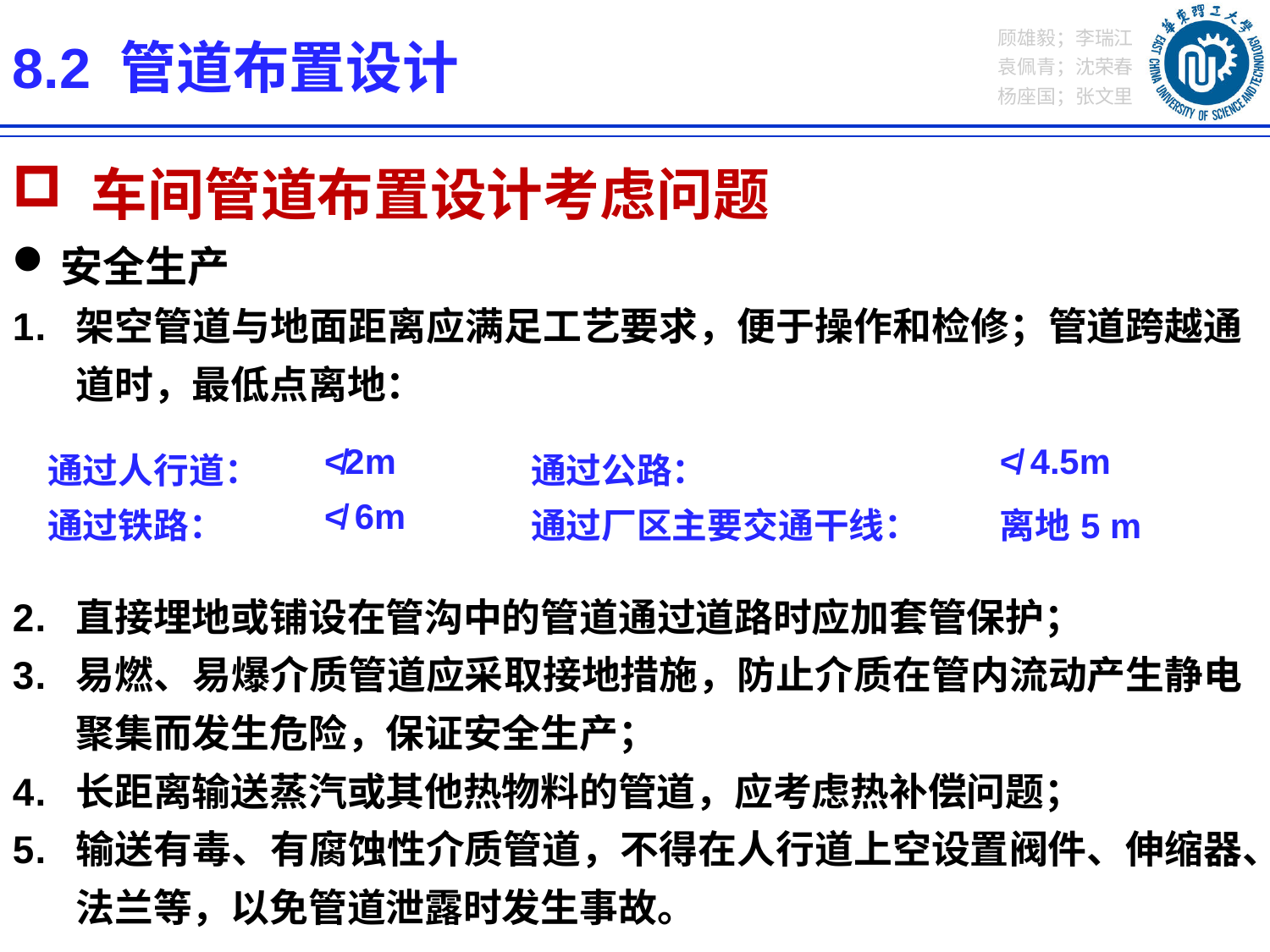

8.2 管道布置设计
 车间管道布置设计考虑问题
安全生产
架空管道与地面距离应满足工艺要求，便于操作和检修；管道跨越通道时，最低点离地：

直接埋地或铺设在管沟中的管道通过道路时应加套管保护；
易燃、易爆介质管道应采取接地措施，防止介质在管内流动产生静电聚集而发生危险，保证安全生产；
长距离输送蒸汽或其他热物料的管道，应考虑热补偿问题；
输送有毒、有腐蚀性介质管道，不得在人行道上空设置阀件、伸缩器、法兰等，以免管道泄露时发生事故。
| 通过人行道： | ≮2m |  | 通过公路： | ≮ 4.5m |
| --- | --- | --- | --- | --- |
| 通过铁路： | ≮ 6m |  | 通过厂区主要交通干线： | 离地5 m |